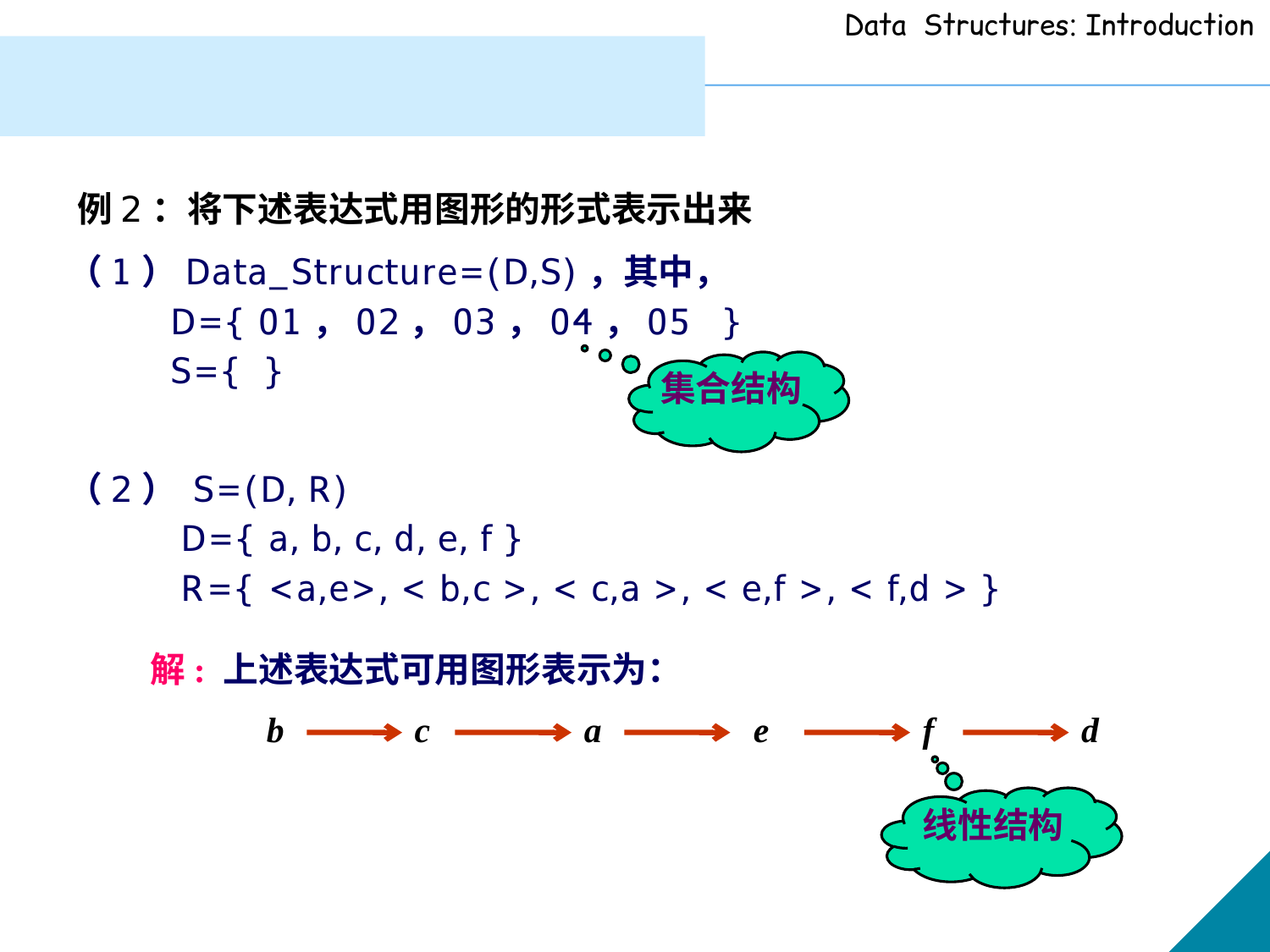

例2：将下述表达式用图形的形式表示出来
（1）Data_Structure=(D,S)，其中，
          D={ 01，02，03，04，05   }
          S={  }
集合结构
（2） S=(D, R)
           D={ a, b, c, d, e, f }
           R={ <a,e>, < b,c >, < c,a >, < e,f >, < f,d > }
解: 上述表达式可用图形表示为：
b
c
a
e
f
d

线性结构